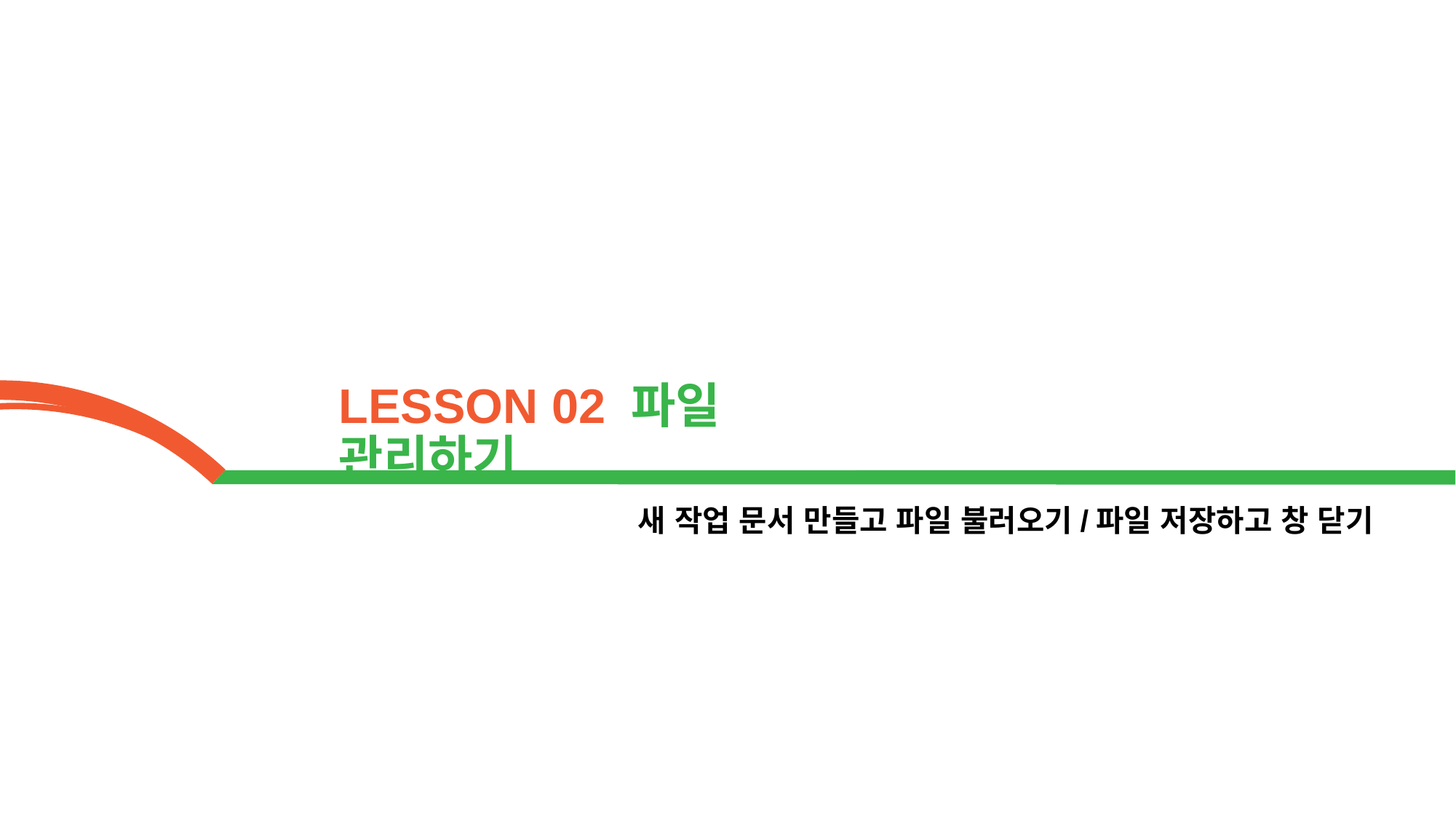

LESSON 02 파일 관리하기
새 작업 문서 만들고 파일 불러오기/파일 저장하고 창 닫기